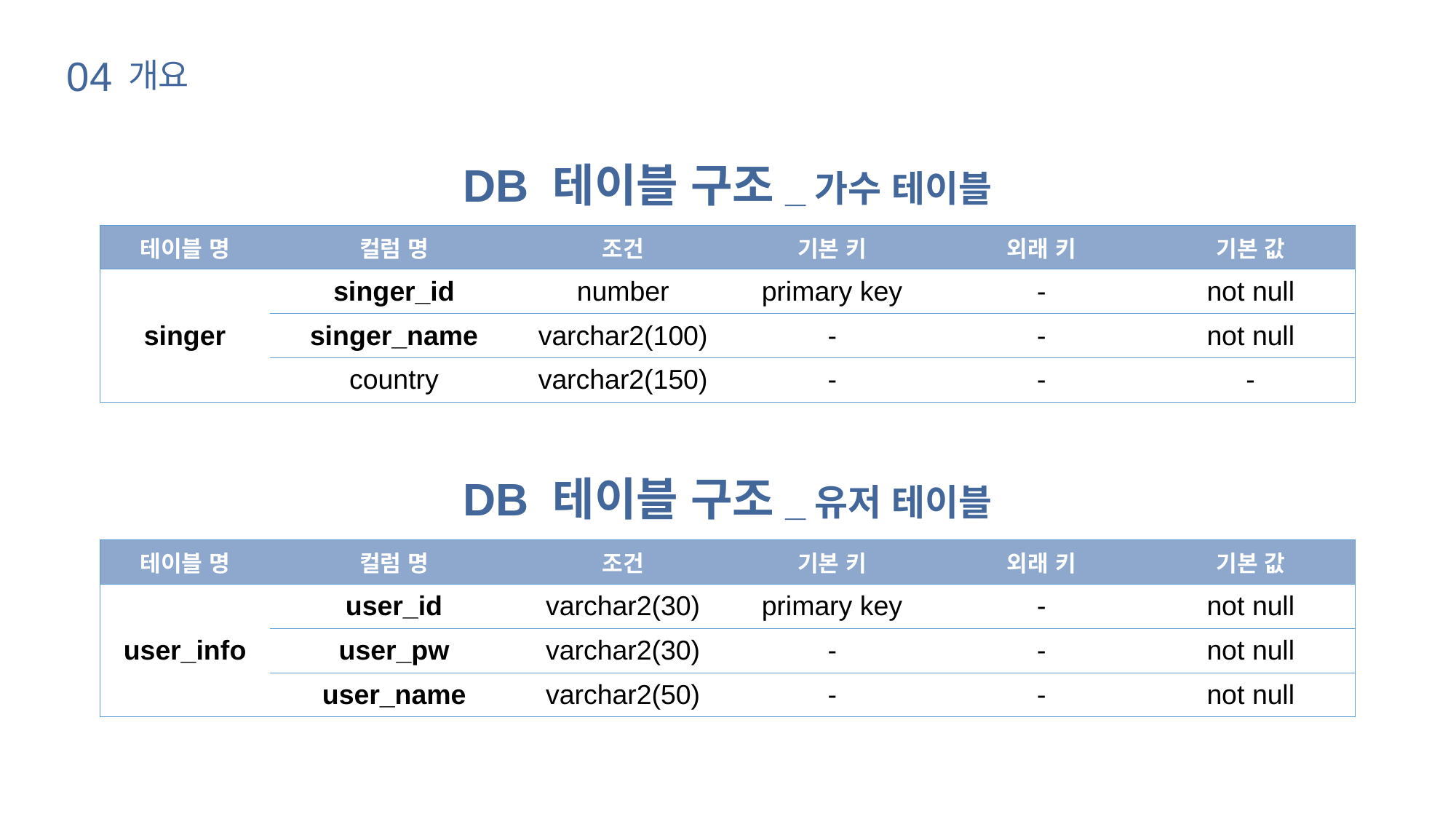

04
개요
DB 테이블 구조_가수 테이블
| 테이블 명 | 컬럼 명 | 조건 | 기본 키 | 외래 키 | 기본 값 |
| --- | --- | --- | --- | --- | --- |
| singer | singer\_id | number | primary key | - | not null |
|  | singer\_name | varchar2(100) | - | - | not null |
|  | country | varchar2(150) | - | - | - |
DB 테이블 구조_유저 테이블
| 테이블 명 | 컬럼 명 | 조건 | 기본 키 | 외래 키 | 기본 값 |
| --- | --- | --- | --- | --- | --- |
| user\_info | user\_id | varchar2(30) | primary key | - | not null |
|  | user\_pw | varchar2(30) | - | - | not null |
|  | user\_name | varchar2(50) | - | - | not null |